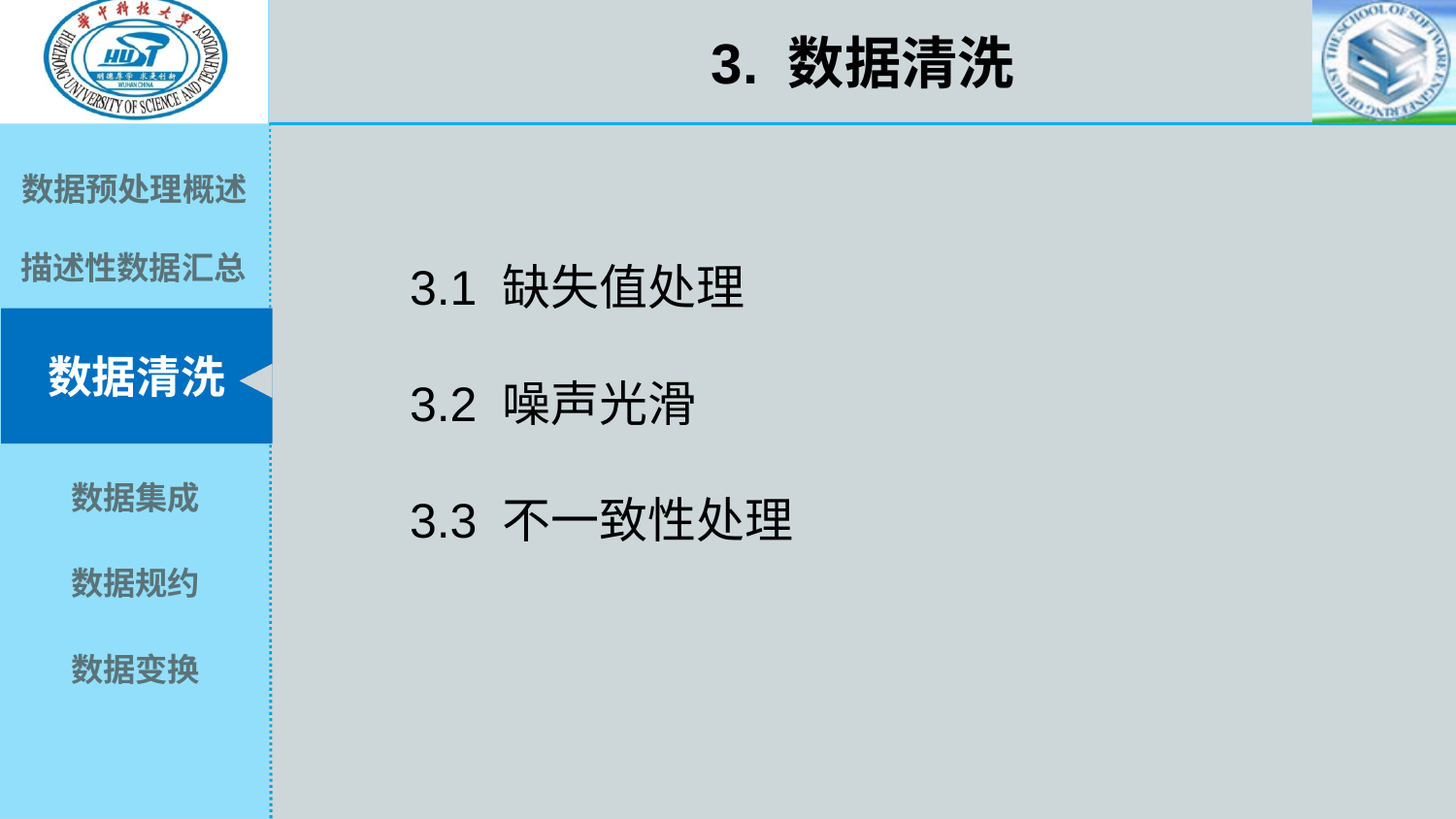

3. 数据清洗
3.1 缺失值处理
3.2 噪声光滑
3.3 不一致性处理